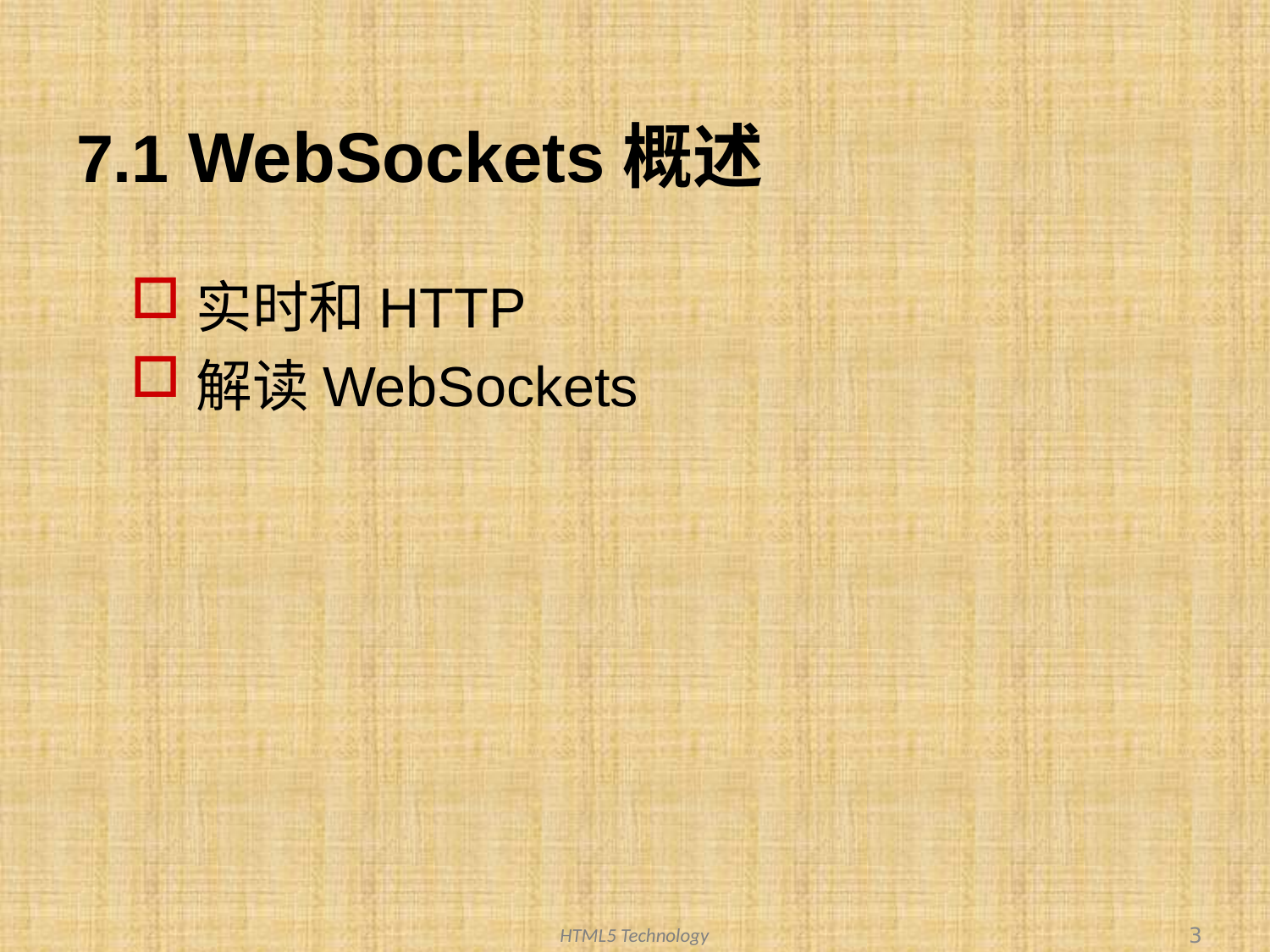

# 7.1 WebSockets概述
实时和HTTP
解读WebSockets

3
HTML5 Technology